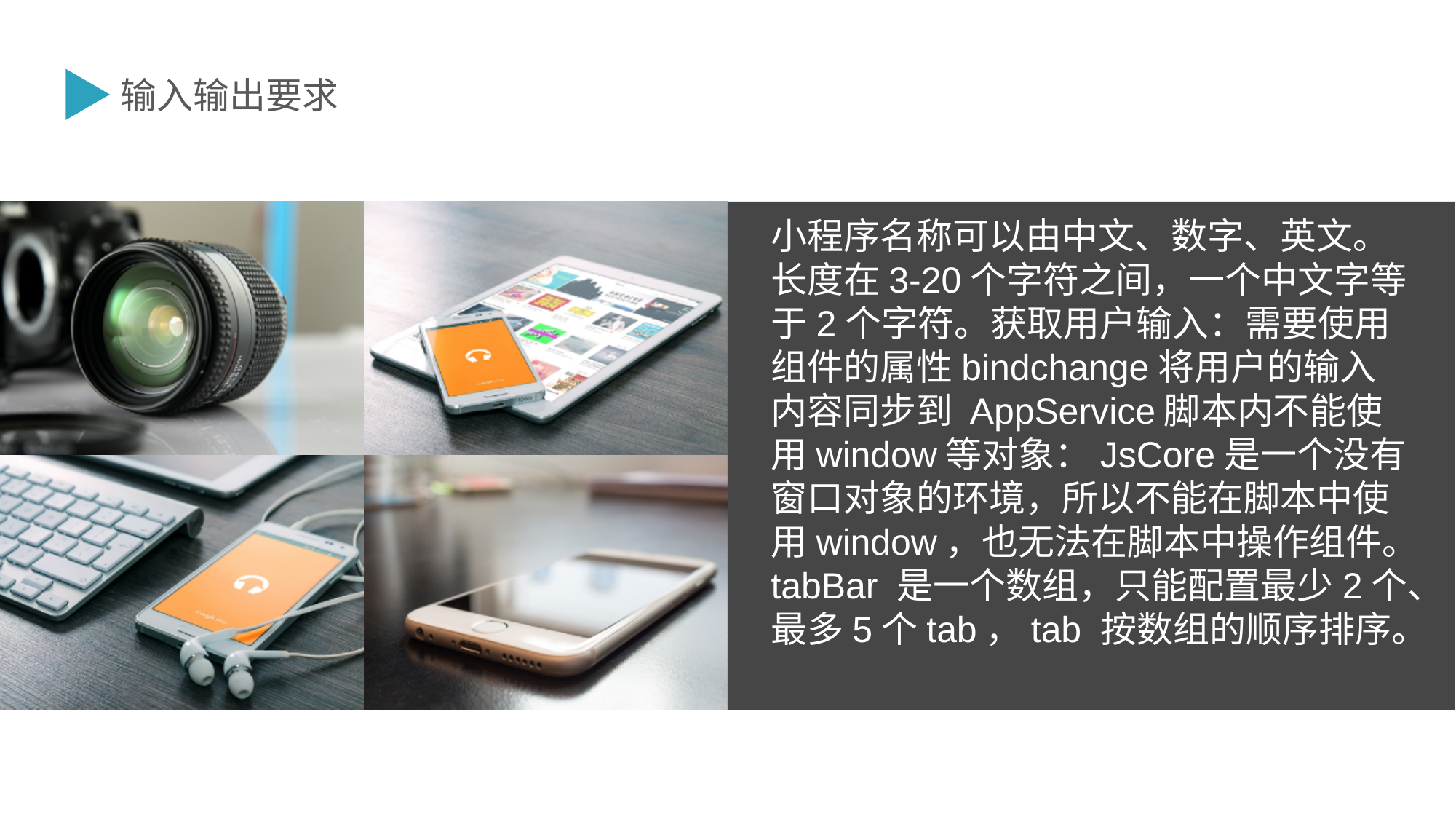

输入输出要求

小程序名称可以由中文、数字、英文。长度在3-20个字符之间，一个中文字等于2个字符。获取用户输入：需要使用组件的属性bindchange将用户的输入内容同步到 AppService脚本内不能使用window等对象：JsCore是一个没有窗口对象的环境，所以不能在脚本中使用window，也无法在脚本中操作组件。tabBar 是一个数组，只能配置最少2个、最多5个tab，tab 按数组的顺序排序。